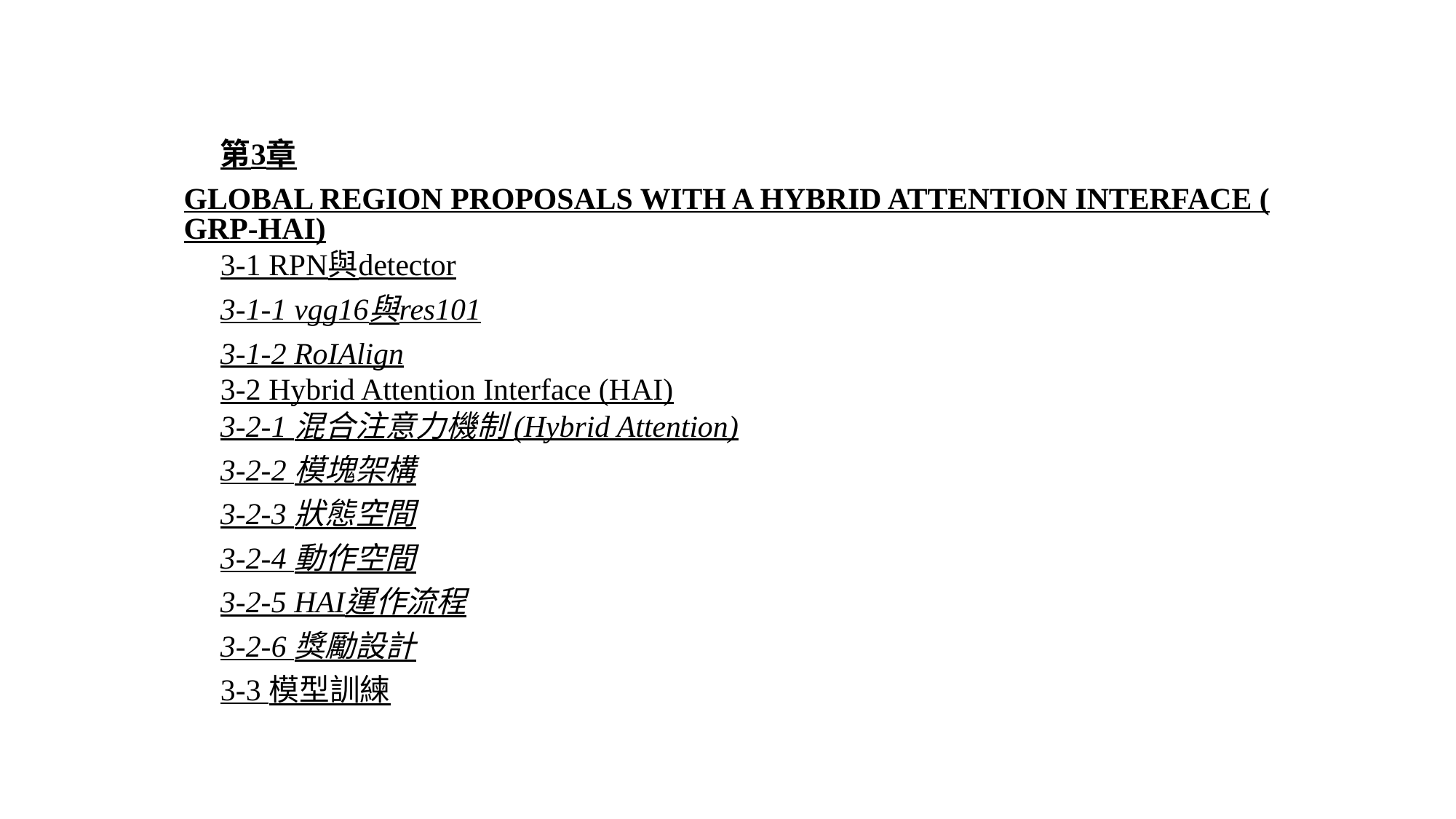

第3章	 GLOBAL REGION PROPOSALS WITH A HYBRID ATTENTION INTERFACE (GRP-HAI)
3-1 RPN與detector
3-1-1 vgg16與res101
3-1-2 RoIAlign
3-2 Hybrid Attention Interface (HAI)
3-2-1 混合注意力機制 (Hybrid Attention)
3-2-2 模塊架構
3-2-3 狀態空間
3-2-4 動作空間
3-2-5 HAI運作流程
3-2-6 獎勵設計
3-3 模型訓練